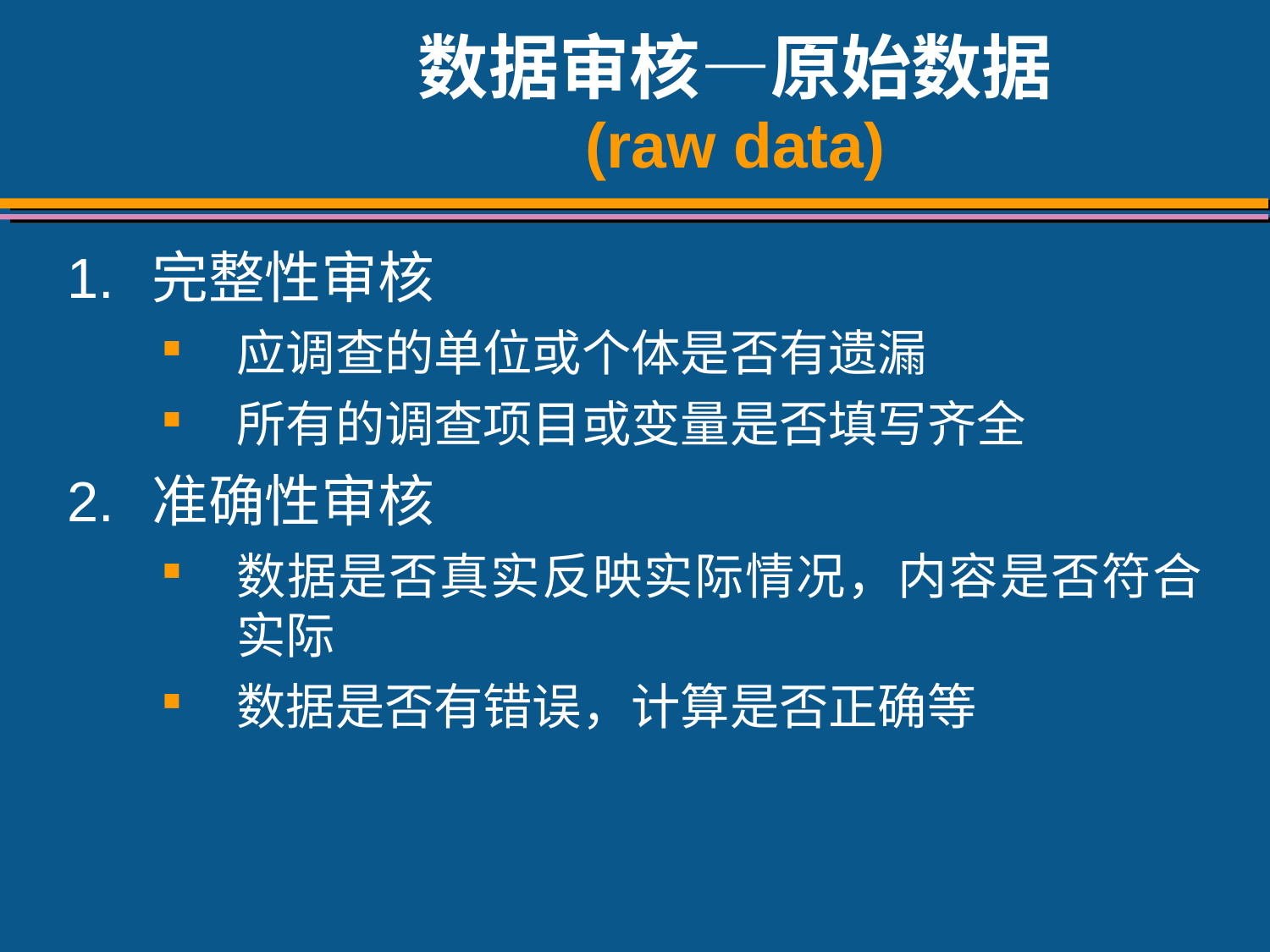

# 数据审核—原始数据 (raw data)
完整性审核
应调查的单位或个体是否有遗漏
所有的调查项目或变量是否填写齐全
准确性审核
数据是否真实反映实际情况，内容是否符合实际
数据是否有错误，计算是否正确等